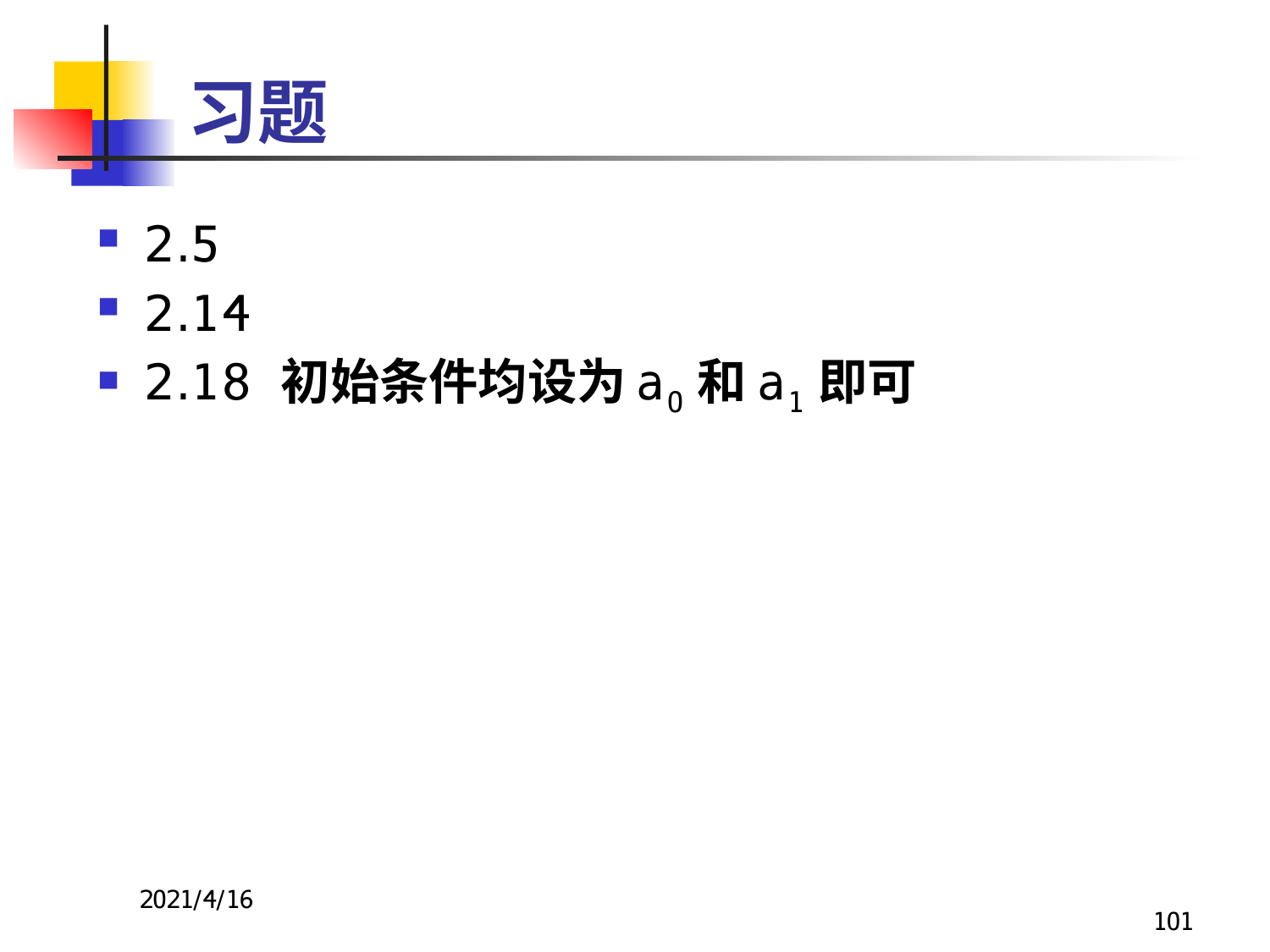

# 习题
2.5
2.14
2.18 初始条件均设为a0和a1即可
2021/4/16
101